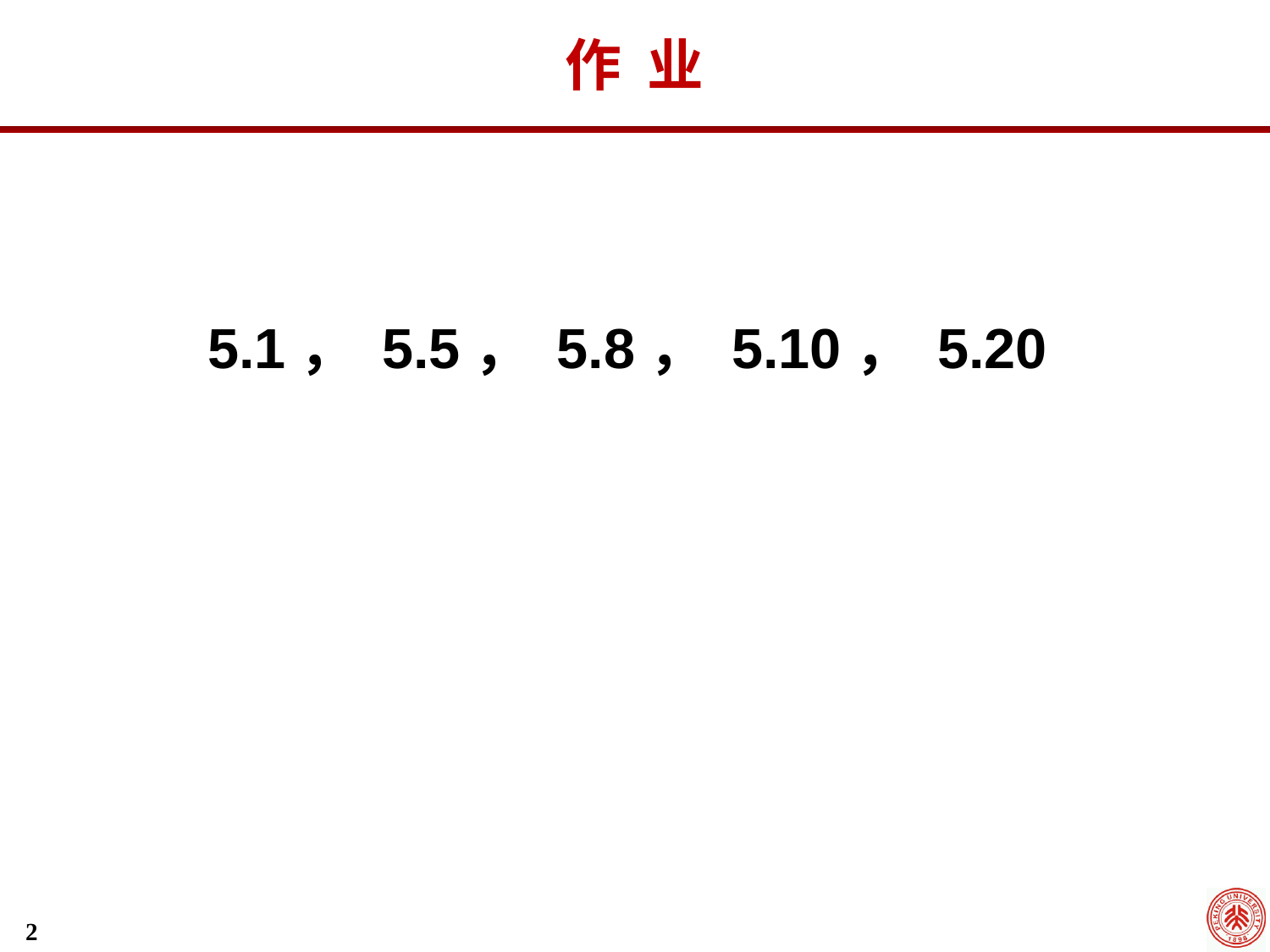

作  业

5.1， 5.5， 5.8， 5.10， 5.20
2